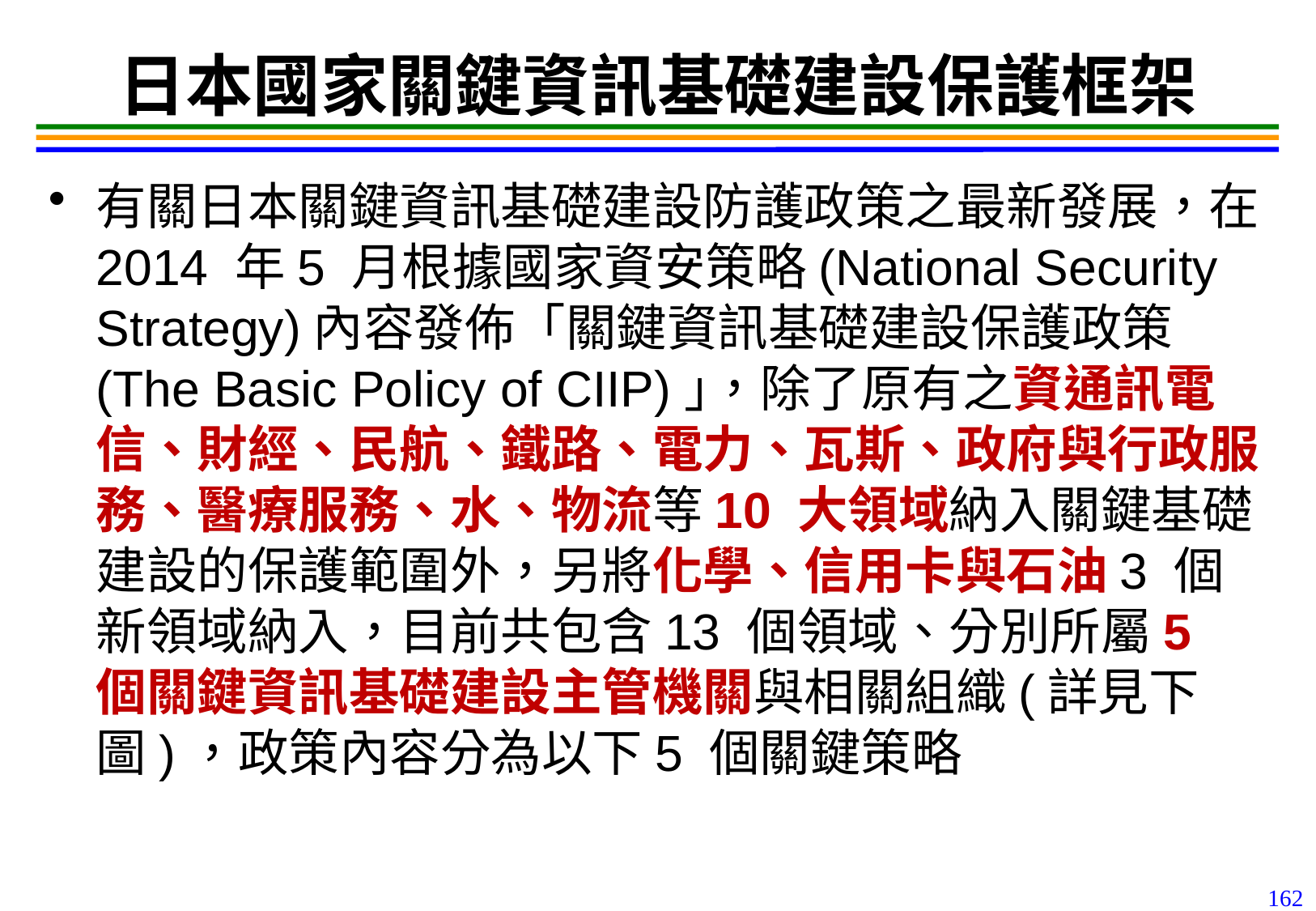

162
# 日本國家關鍵資訊基礎建設保護框架
有關日本關鍵資訊基礎建設防護政策之最新發展，在2014 年5 月根據國家資安策略(National Security Strategy)內容發佈「關鍵資訊基礎建設保護政策(The Basic Policy of CIIP)｣，除了原有之資通訊電信、財經、民航、鐵路、電力、瓦斯、政府與行政服務、醫療服務、水、物流等10 大領域納入關鍵基礎建設的保護範圍外，另將化學、信用卡與石油3 個新領域納入，目前共包含13 個領域、分別所屬5 個關鍵資訊基礎建設主管機關與相關組織(詳見下圖)，政策內容分為以下5 個關鍵策略